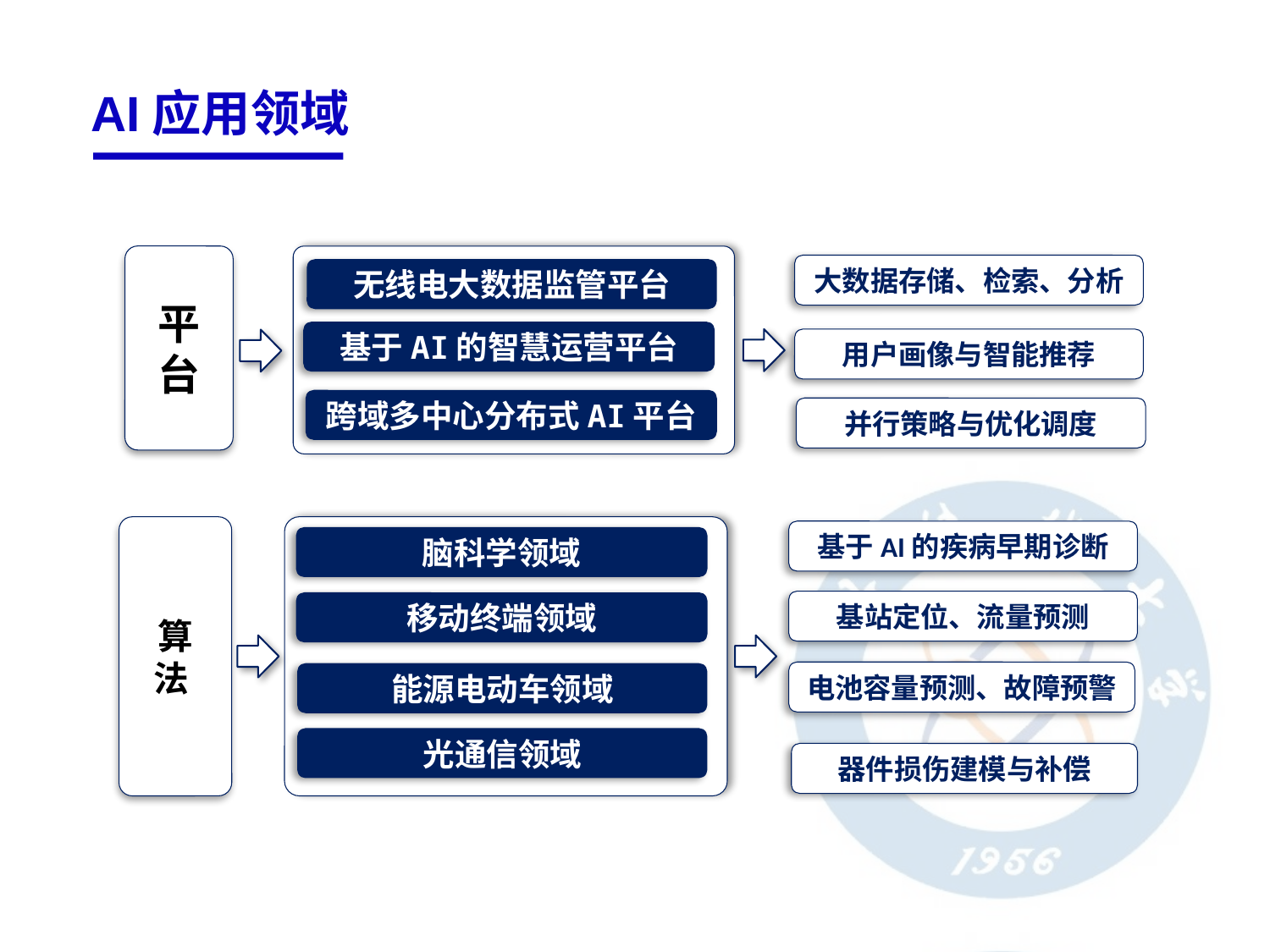

AI应用领域

平
台

大数据存储、检索、分析
无线电大数据监管平台
基于AI的智慧运营平台

用户画像与智能推荐

跨域多中心分布式AI平台
并行策略与优化调度

算
法
基于AI的疾病早期诊断
脑科学领域
基站定位、流量预测
移动终端领域

电池容量预测、故障预警
能源电动车领域
光通信领域
器件损伤建模与补偿